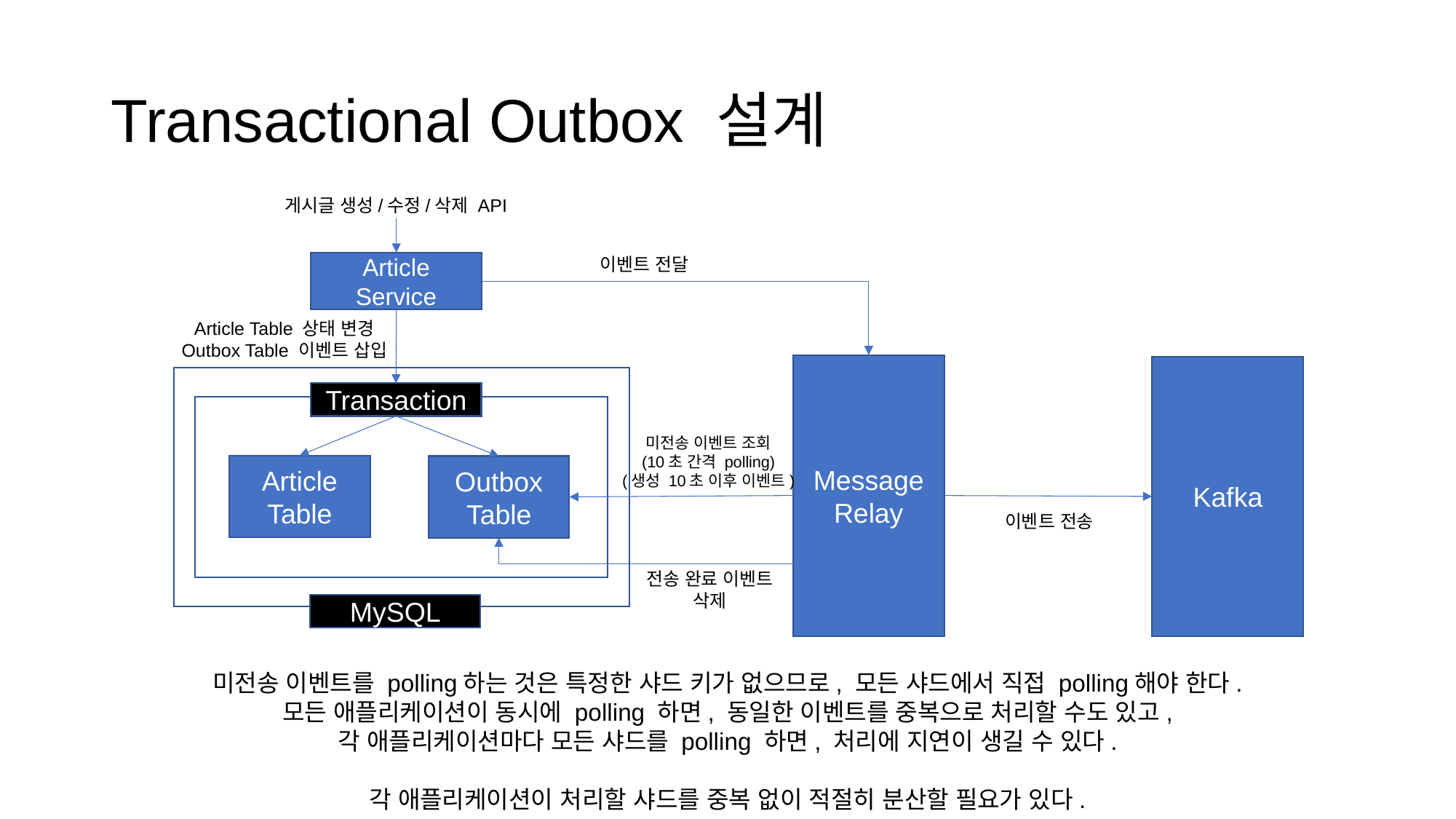

# Transactional Outbox 설계
게시글 생성/수정/삭제 API
이벤트 전달
Article Service
Article Table 상태 변경
Outbox Table 이벤트 삽입
Message
Relay
Kafka

Transaction

미전송 이벤트 조회
(10초 간격 polling)
(생성 10초 이후 이벤트)
Article Table
Outbox Table
이벤트 전송
전송 완료 이벤트
삭제
MySQL
미전송 이벤트를 polling하는 것은 특정한 샤드 키가 없으므로, 모든 샤드에서 직접 polling해야 한다.
모든 애플리케이션이 동시에 polling 하면, 동일한 이벤트를 중복으로 처리할 수도 있고,
각 애플리케이션마다 모든 샤드를 polling 하면, 처리에 지연이 생길 수 있다.

각 애플리케이션이 처리할 샤드를 중복 없이 적절히 분산할 필요가 있다.